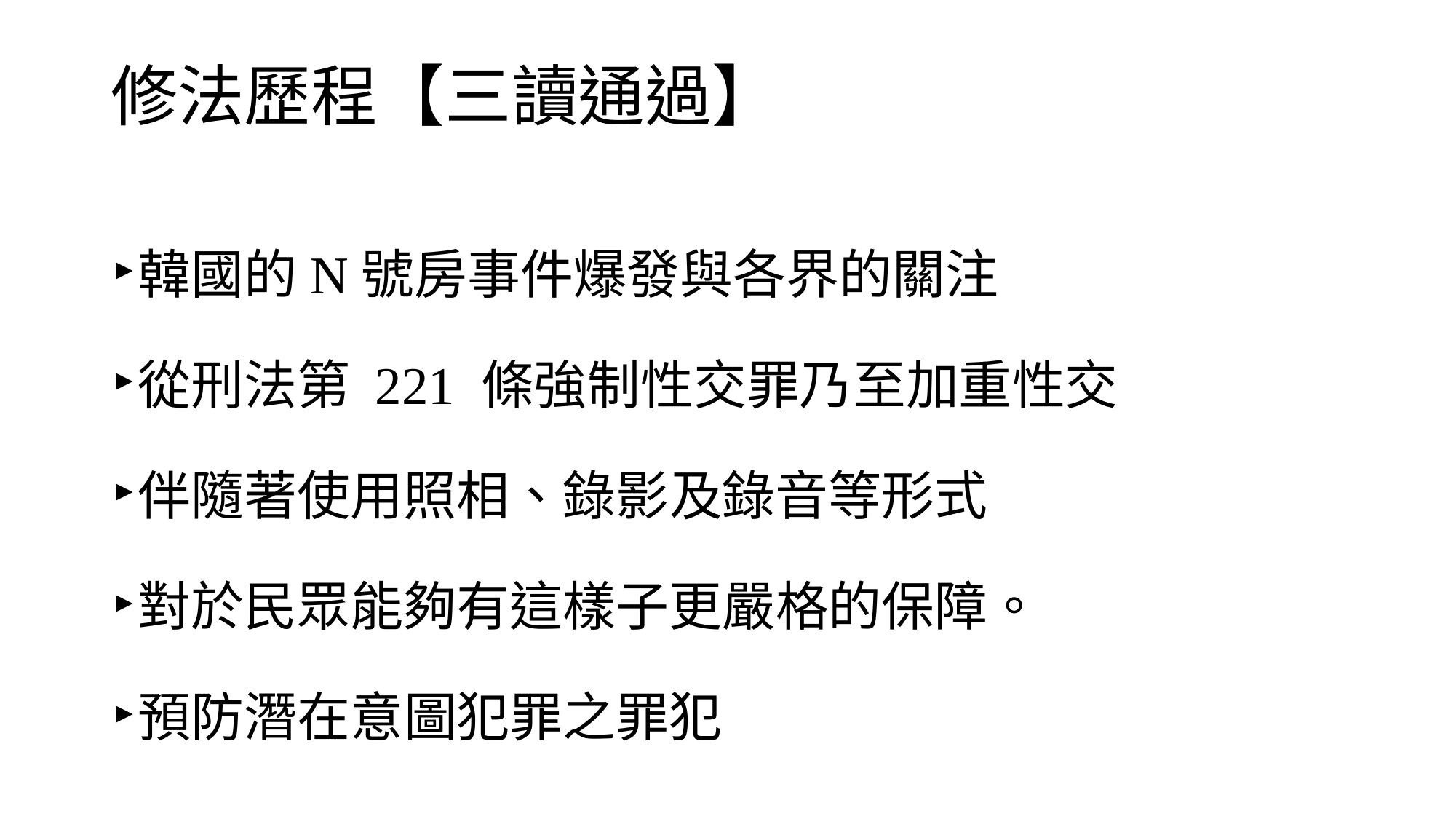

# 修法歷程【三讀通過】
韓國的N號房事件爆發與各界的關注
從刑法第 221 條強制性交罪乃至加重性交
伴隨著使用照相、錄影及錄音等形式
對於民眾能夠有這樣子更嚴格的保障。
預防潛在意圖犯罪之罪犯